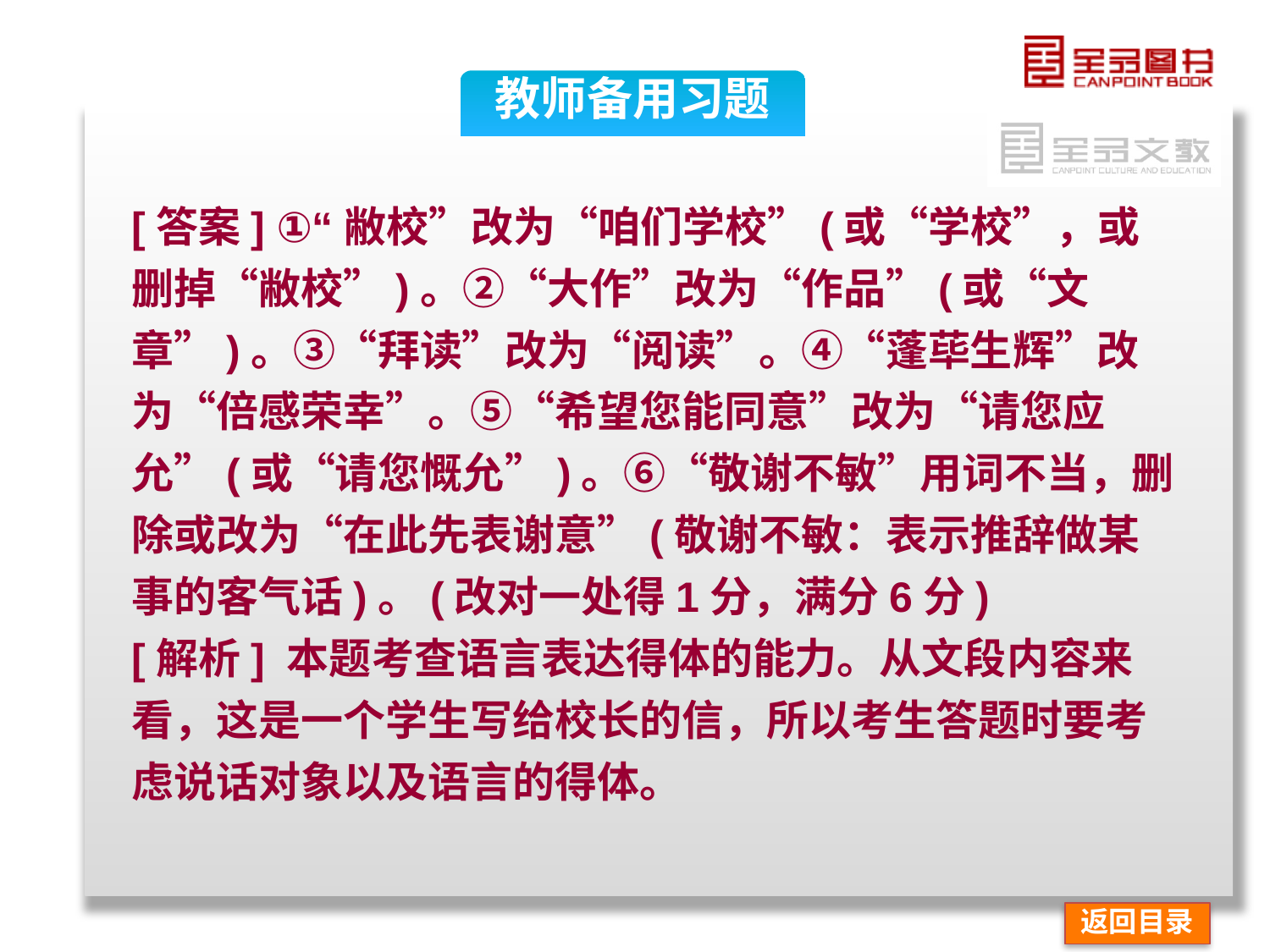

教师备用习题
[答案] ①“敝校”改为“咱们学校”(或“学校”，或删掉“敝校”)。②“大作”改为“作品”(或“文章”)。③“拜读”改为“阅读”。④“蓬荜生辉”改为“倍感荣幸”。⑤“希望您能同意”改为“请您应允”(或“请您慨允”)。⑥“敬谢不敏”用词不当，删除或改为“在此先表谢意”(敬谢不敏：表示推辞做某事的客气话)。(改对一处得1分，满分6分)
[解析] 本题考查语言表达得体的能力。从文段内容来看，这是一个学生写给校长的信，所以考生答题时要考虑说话对象以及语言的得体。
返回目录